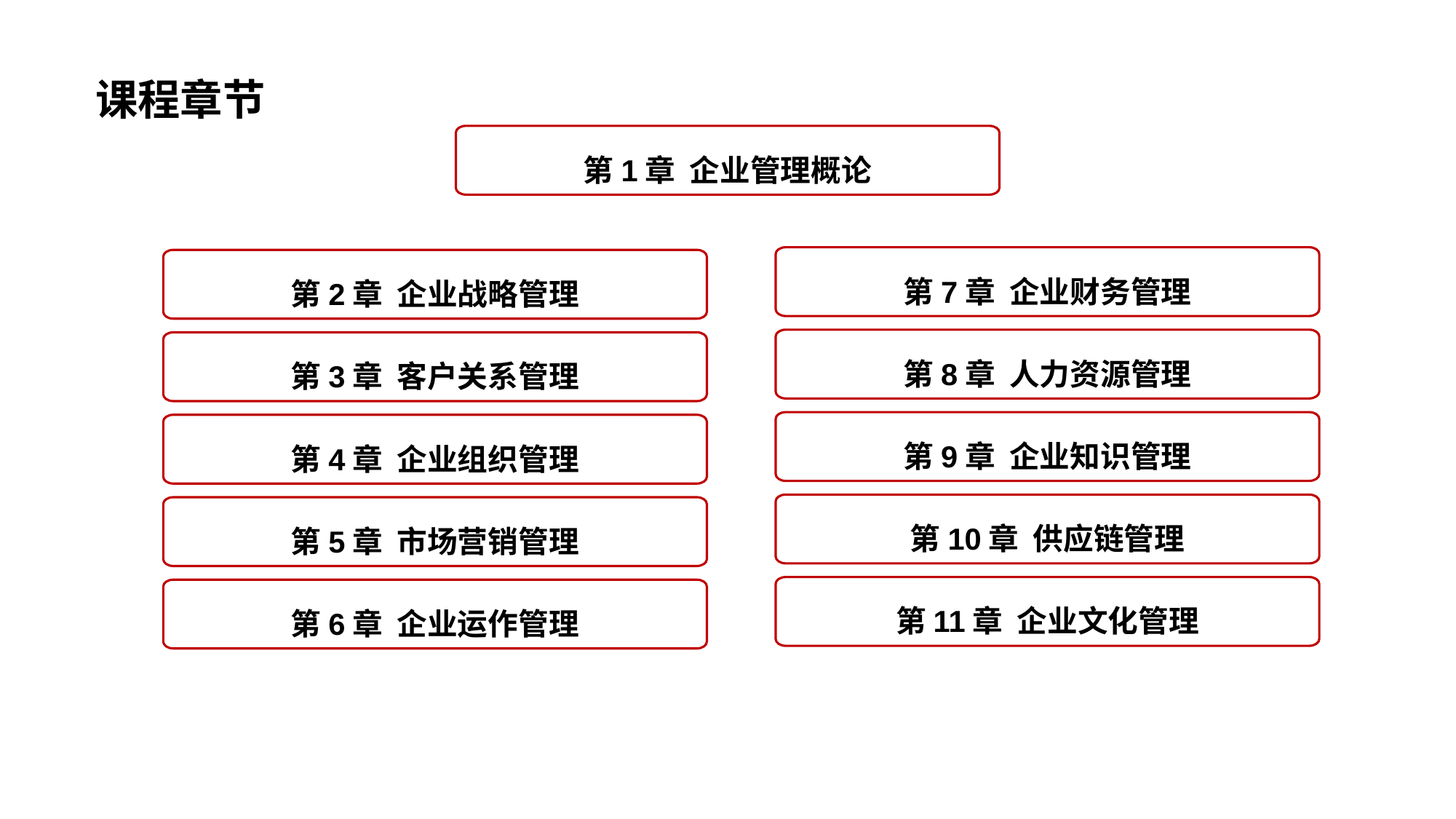

课程章节
第1章  企业管理概论
第7章  企业财务管理
第2章  企业战略管理
第8章  人力资源管理
第3章  客户关系管理
第9章  企业知识管理
第4章  企业组织管理
第10章  供应链管理
第5章  市场营销管理
第11章  企业文化管理
第6章  企业运作管理